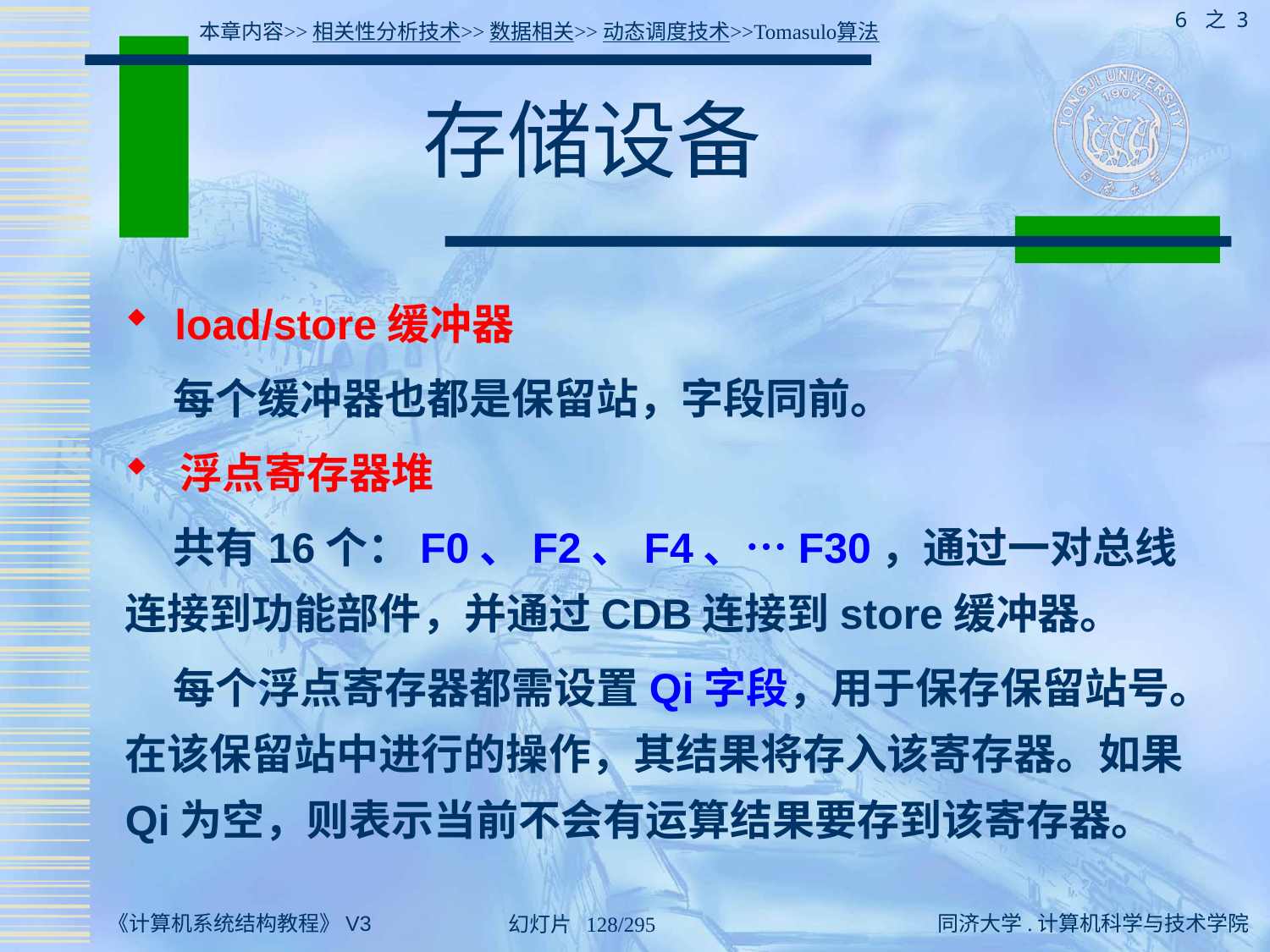

6 之 3
本章内容>>相关性分析技术>>数据相关>>动态调度技术>>Tomasulo算法
# 存储设备
  load/store缓冲器
    每个缓冲器也都是保留站，字段同前。
  浮点寄存器堆
    共有16个：F0、F2、F4、…F30，通过一对总线连接到功能部件，并通过CDB连接到store缓冲器。
    每个浮点寄存器都需设置Qi字段，用于保存保留站号。在该保留站中进行的操作，其结果将存入该寄存器。如果Qi为空，则表示当前不会有运算结果要存到该寄存器。